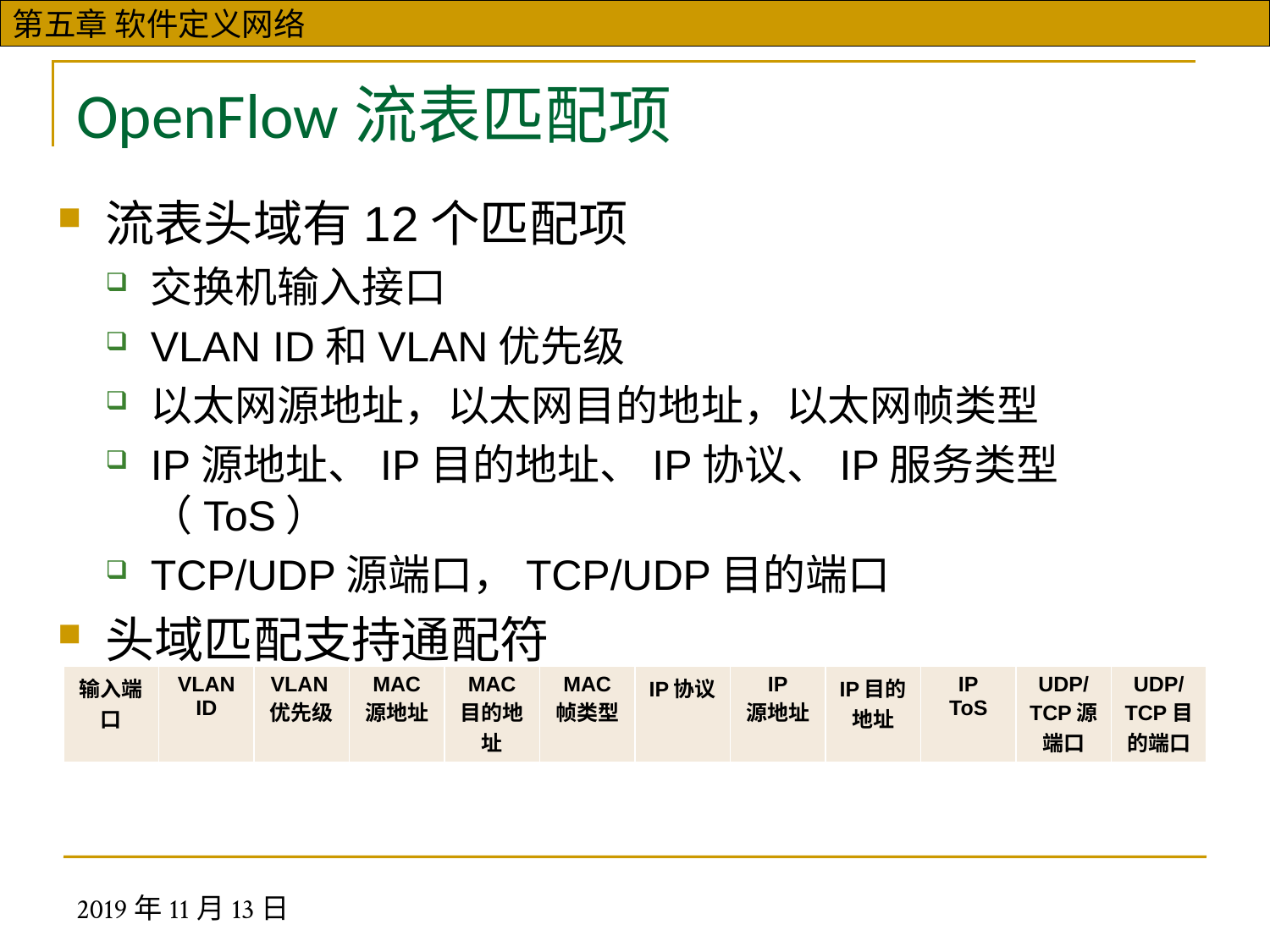

# OpenFlow流表匹配项
流表头域有12个匹配项
交换机输入接口
VLAN ID和VLAN优先级
以太网源地址，以太网目的地址，以太网帧类型
IP源地址、IP目的地址、IP协议、IP服务类型（ToS）
TCP/UDP源端口，TCP/UDP目的端口
头域匹配支持通配符
| 输入端口 | VLAN ID | VLAN优先级 | MAC 源地址 | MAC 目的地址 | MAC 帧类型 | IP协议 | IP 源地址 | IP目的地址 | IP ToS | UDP/TCP源端口 | UDP/TCP目的端口 |
| --- | --- | --- | --- | --- | --- | --- | --- | --- | --- | --- | --- |
2019年11月13日